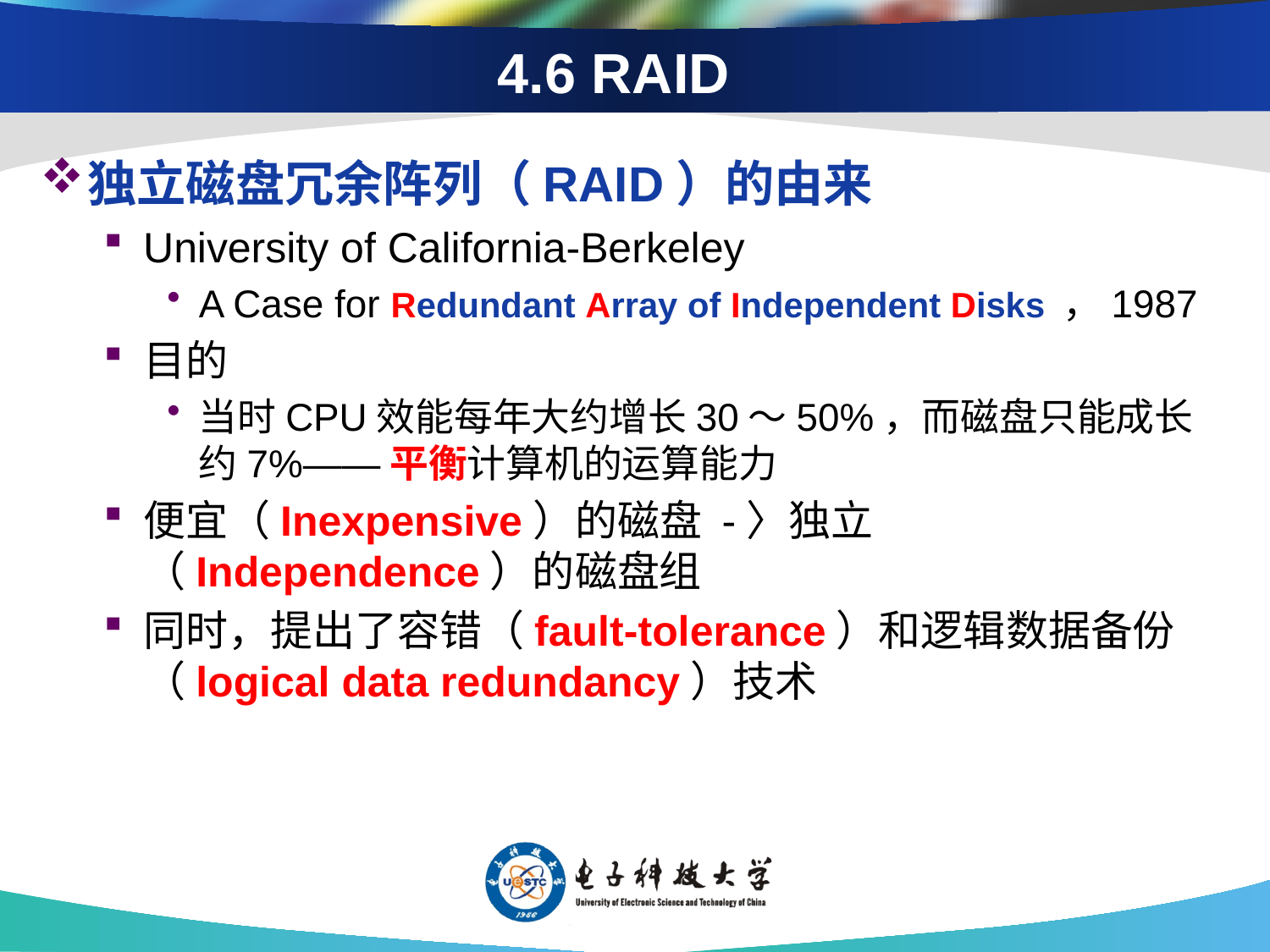

# 4.6 RAID
独立磁盘冗余阵列（RAID）的由来
University of California-Berkeley
A Case for Redundant Array of Independent Disks ，1987
目的
当时CPU效能每年大约增长30～50%，而磁盘只能成长约7%——平衡计算机的运算能力
便宜（Inexpensive）的磁盘 -〉独立（Independence）的磁盘组
同时，提出了容错（fault-tolerance）和逻辑数据备份（logical data redundancy）技术